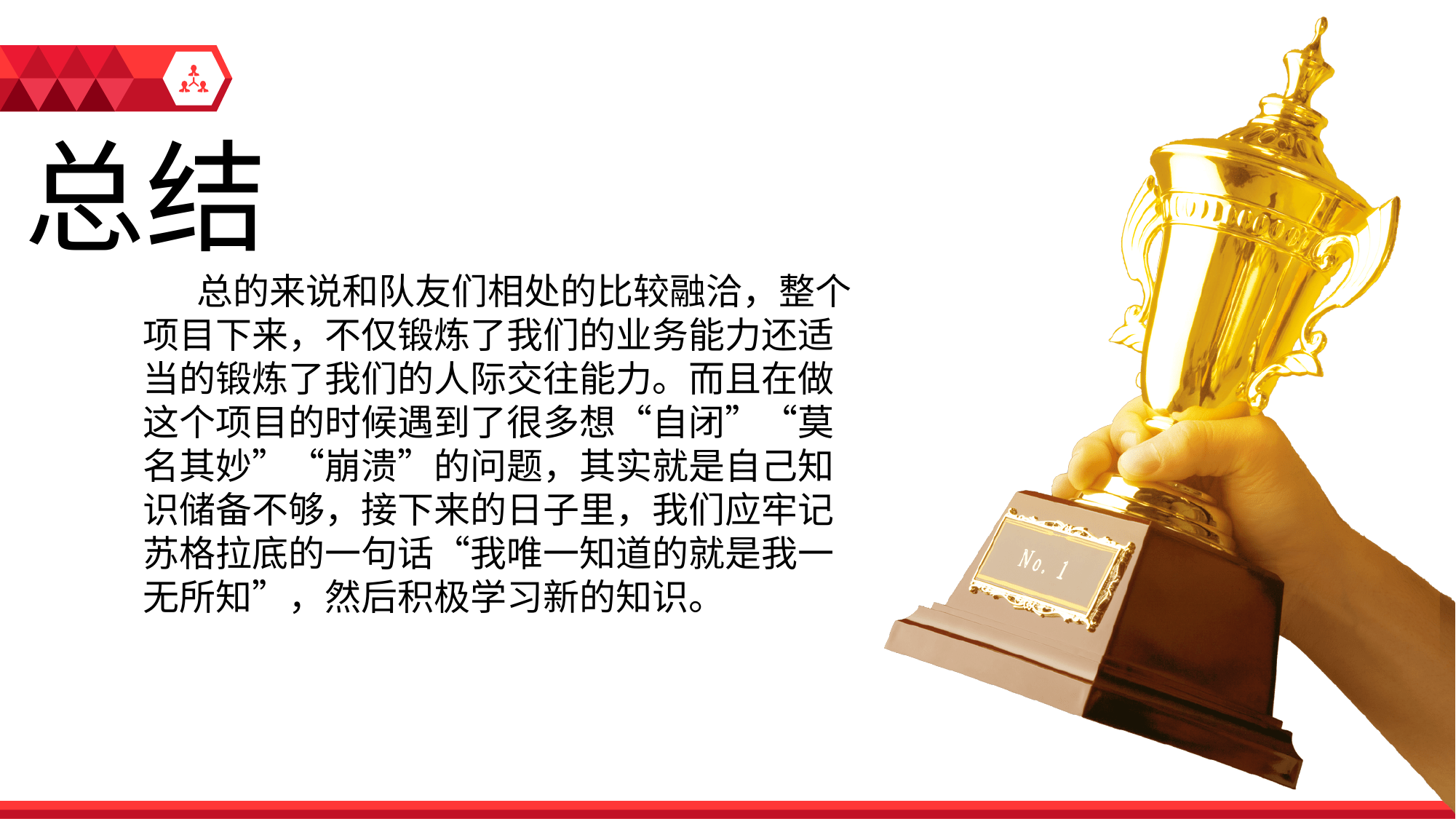

总结
      总的来说和队友们相处的比较融洽，整个项目下来，不仅锻炼了我们的业务能力还适当的锻炼了我们的人际交往能力。而且在做这个项目的时候遇到了很多想“自闭”“莫名其妙”“崩溃”的问题，其实就是自己知识储备不够，接下来的日子里，我们应牢记苏格拉底的一句话“我唯一知道的就是我一无所知”，然后积极学习新的知识。